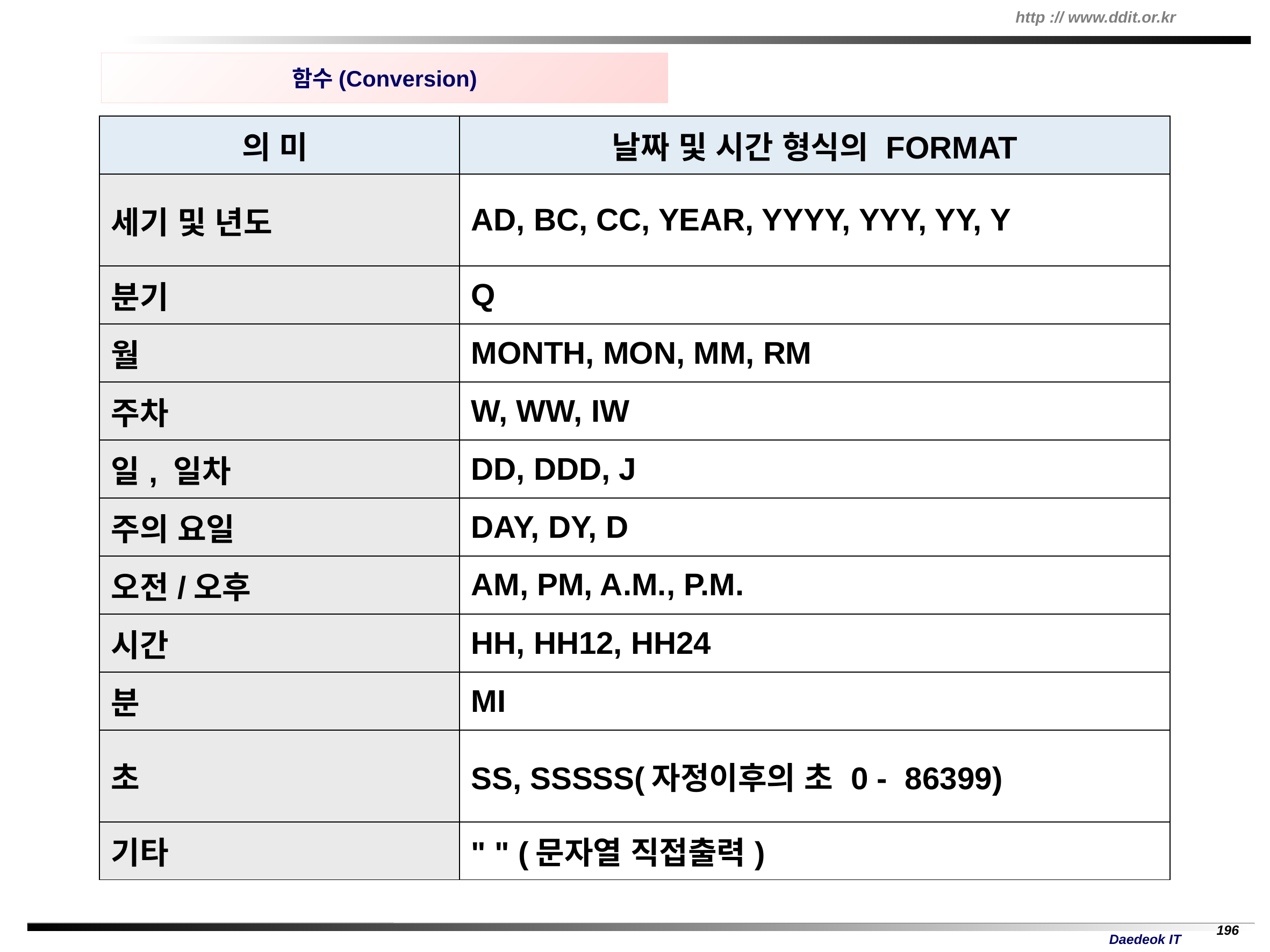

함수(Conversion)
| 의 미 | 날짜 및 시간 형식의 FORMAT |
| --- | --- |
| 세기 및 년도 | AD, BC, CC, YEAR, YYYY, YYY, YY, Y |
| 분기 | Q |
| 월 | MONTH, MON, MM, RM |
| 주차 | W, WW, IW |
| 일, 일차 | DD, DDD, J |
| 주의 요일 | DAY, DY, D |
| 오전/오후 | AM, PM, A.M., P.M. |
| 시간 | HH, HH12, HH24 |
| 분 | MI |
| 초 | SS, SSSSS(자정이후의 초 0 - 86399) |
| 기타 | " " (문자열 직접출력) |